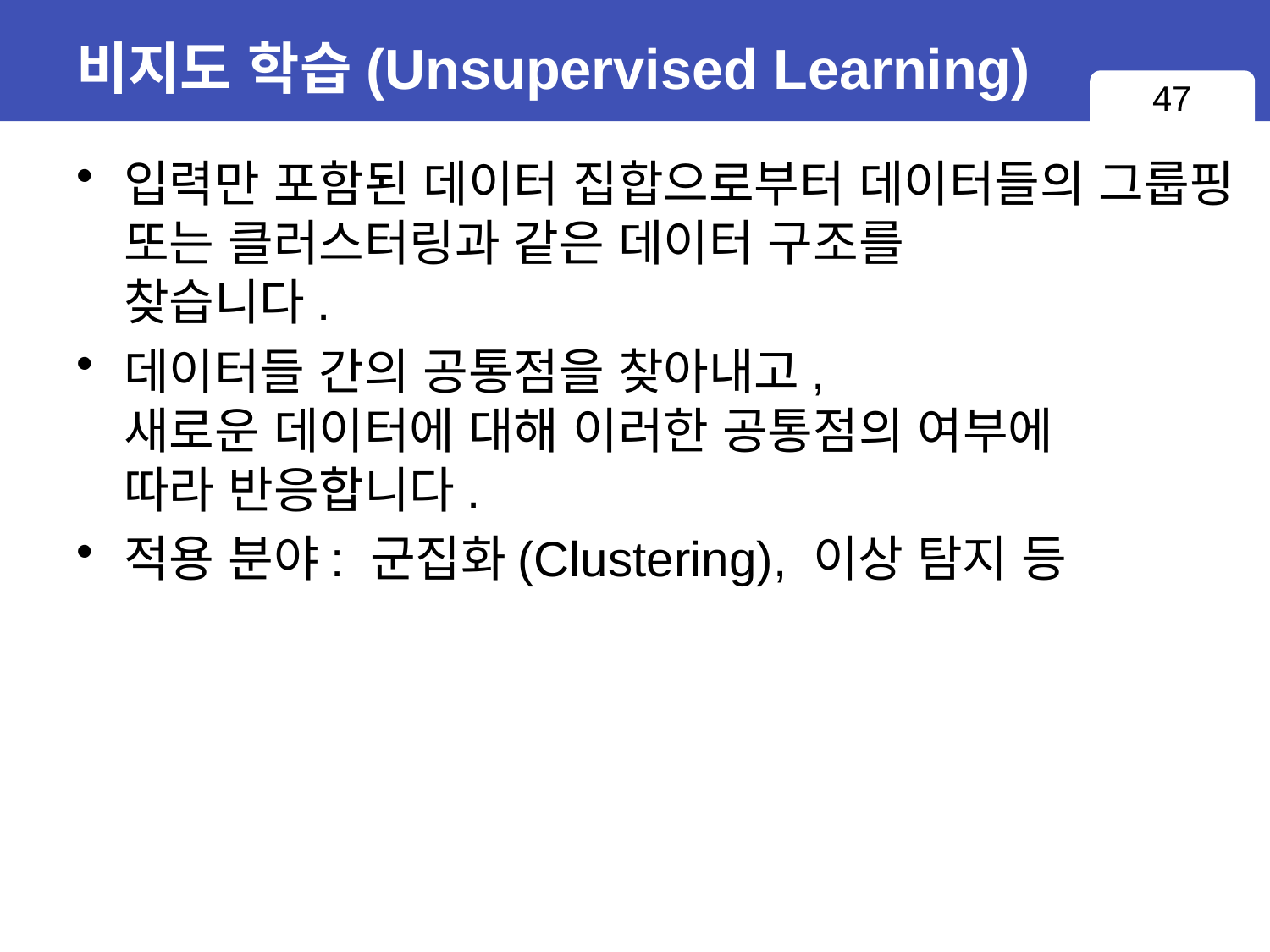

# 비지도 학습(Unsupervised Learning)
47
입력만 포함된 데이터 집합으로부터 데이터들의 그룹핑 또는 클러스터링과 같은 데이터 구조를
찾습니다.
데이터들 간의 공통점을 찾아내고,
새로운 데이터에 대해 이러한 공통점의 여부에
따라 반응합니다.
적용 분야: 군집화(Clustering), 이상 탐지 등